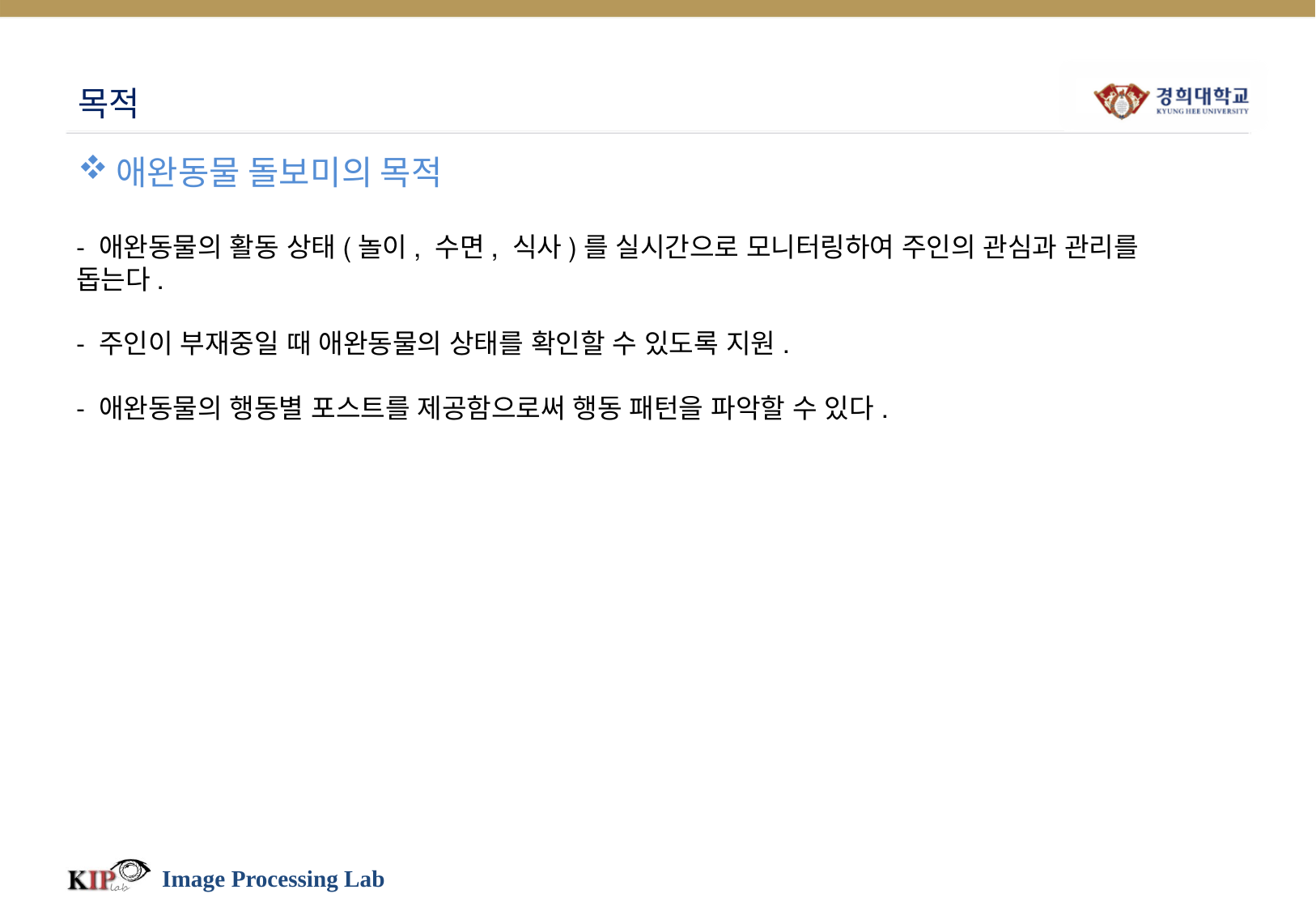

# 목적
애완동물 돌보미의 목적

- 애완동물의 활동 상태(놀이, 수면, 식사)를 실시간으로 모니터링하여 주인의 관심과 관리를 돕는다.

- 주인이 부재중일 때 애완동물의 상태를 확인할 수 있도록 지원.

- 애완동물의 행동별 포스트를 제공함으로써 행동 패턴을 파악할 수 있다.
Image Processing Lab